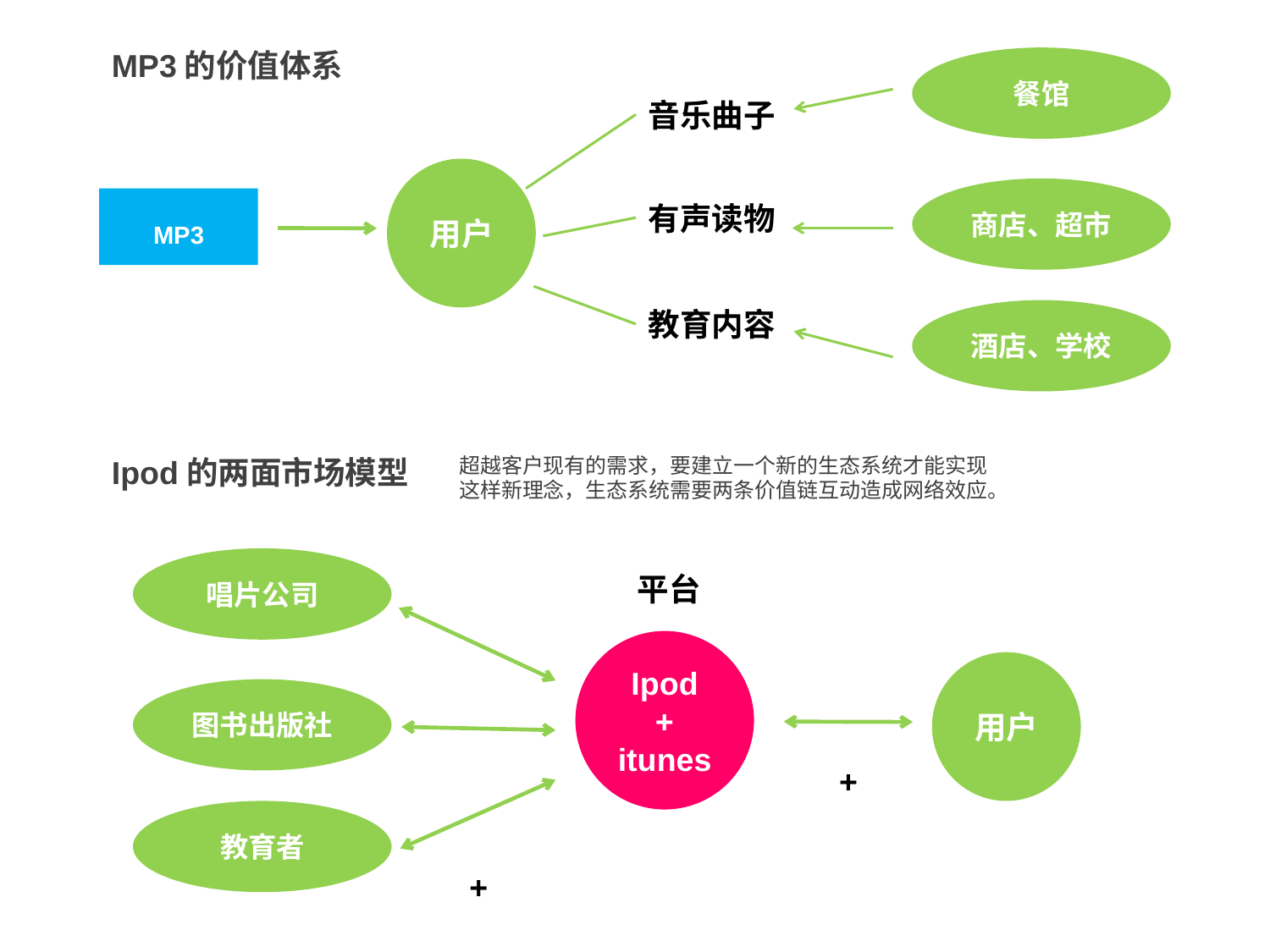

MP3的价值体系
餐馆
音乐曲子
用户
商店、超市
MP3
有声读物
教育内容
酒店、学校
超越客户现有的需求，要建立一个新的生态系统才能实现这样新理念，生态系统需要两条价值链互动造成网络效应。
Ipod的两面市场模型
唱片公司
平台
Ipod
+
itunes
用户
图书出版社
+
教育者
+